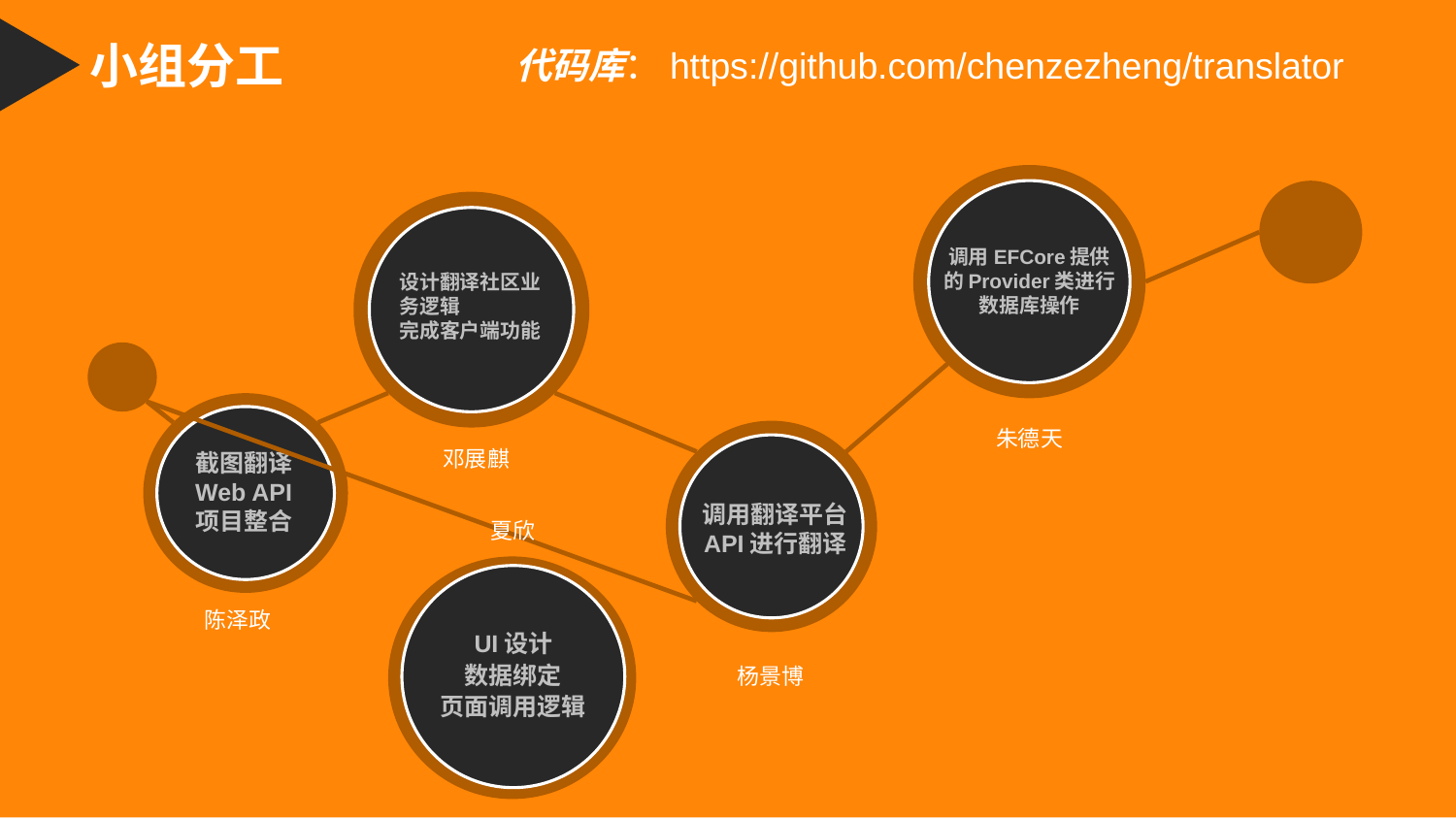

小组分工
代码库：https://github.com/chenzezheng/translator

调用EFCore提供
的Provider类进行
数据库操作

设计翻译社区业
务逻辑
完成客户端功能

截图翻译
Web API
项目整合
朱德天

调用翻译平台
API进行翻译
邓展麒
夏欣

陈泽政
UI设计
数据绑定
页面调用逻辑
杨景博